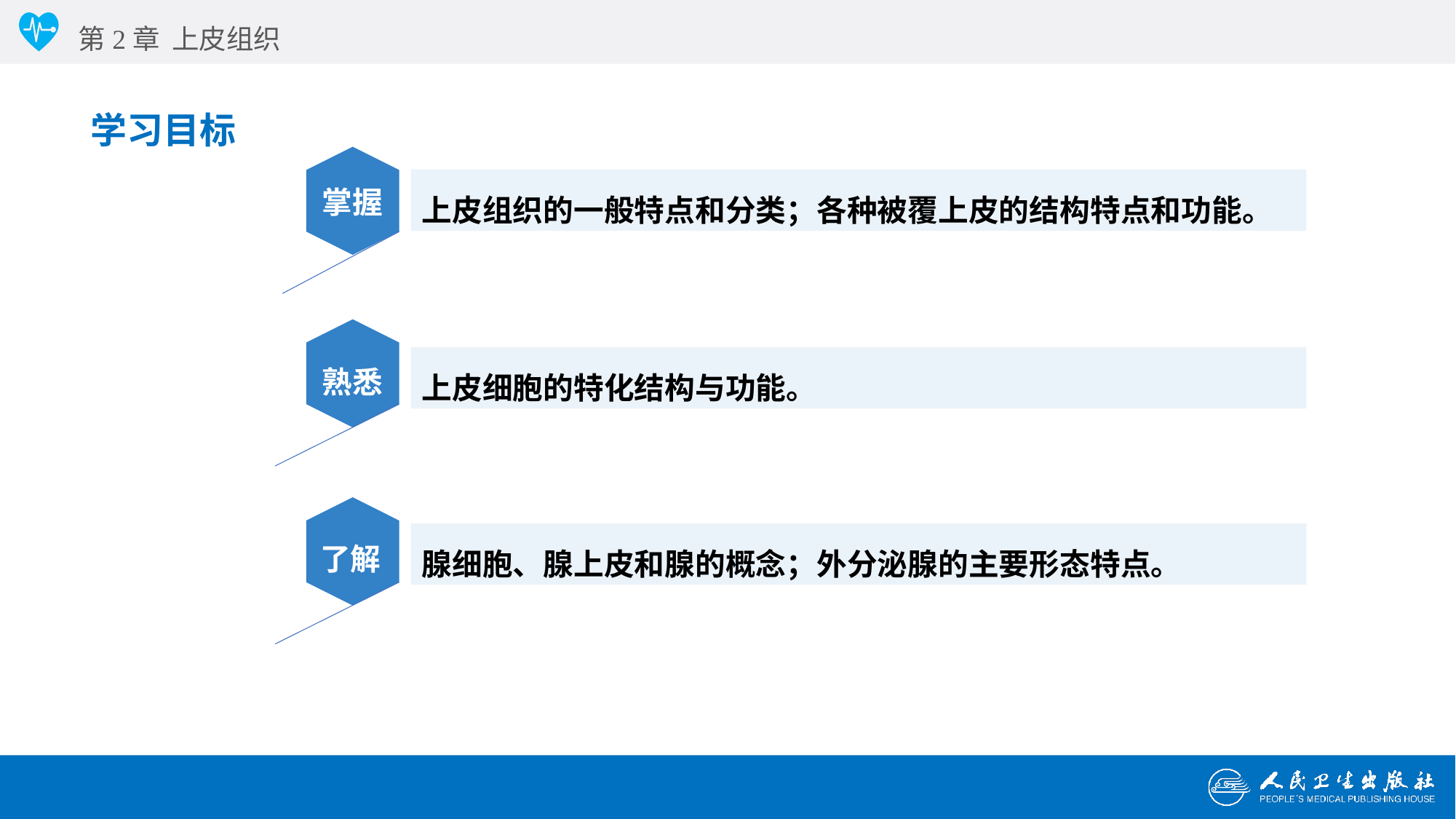

第2章  上皮组织
学习目标

掌握
上皮组织的一般特点和分类；各种被覆上皮的结构特点和功能。

熟悉
上皮细胞的特化结构与功能。

腺细胞、腺上皮和腺的概念；外分泌腺的主要形态特点。
了解